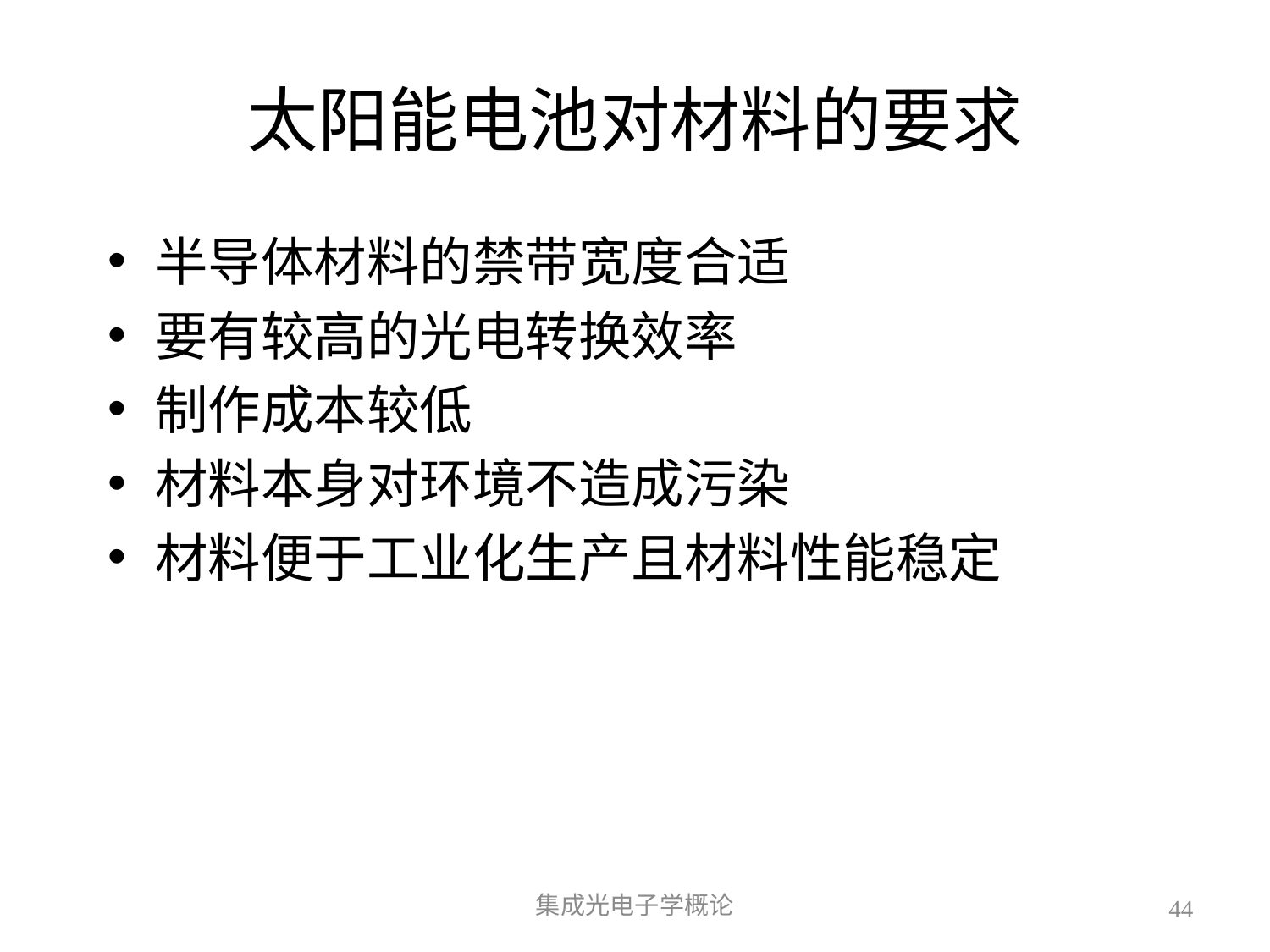

# 太阳能电池对材料的要求
半导体材料的禁带宽度合适
要有较高的光电转换效率
制作成本较低
材料本身对环境不造成污染
材料便于工业化生产且材料性能稳定
集成光电子学概论
44